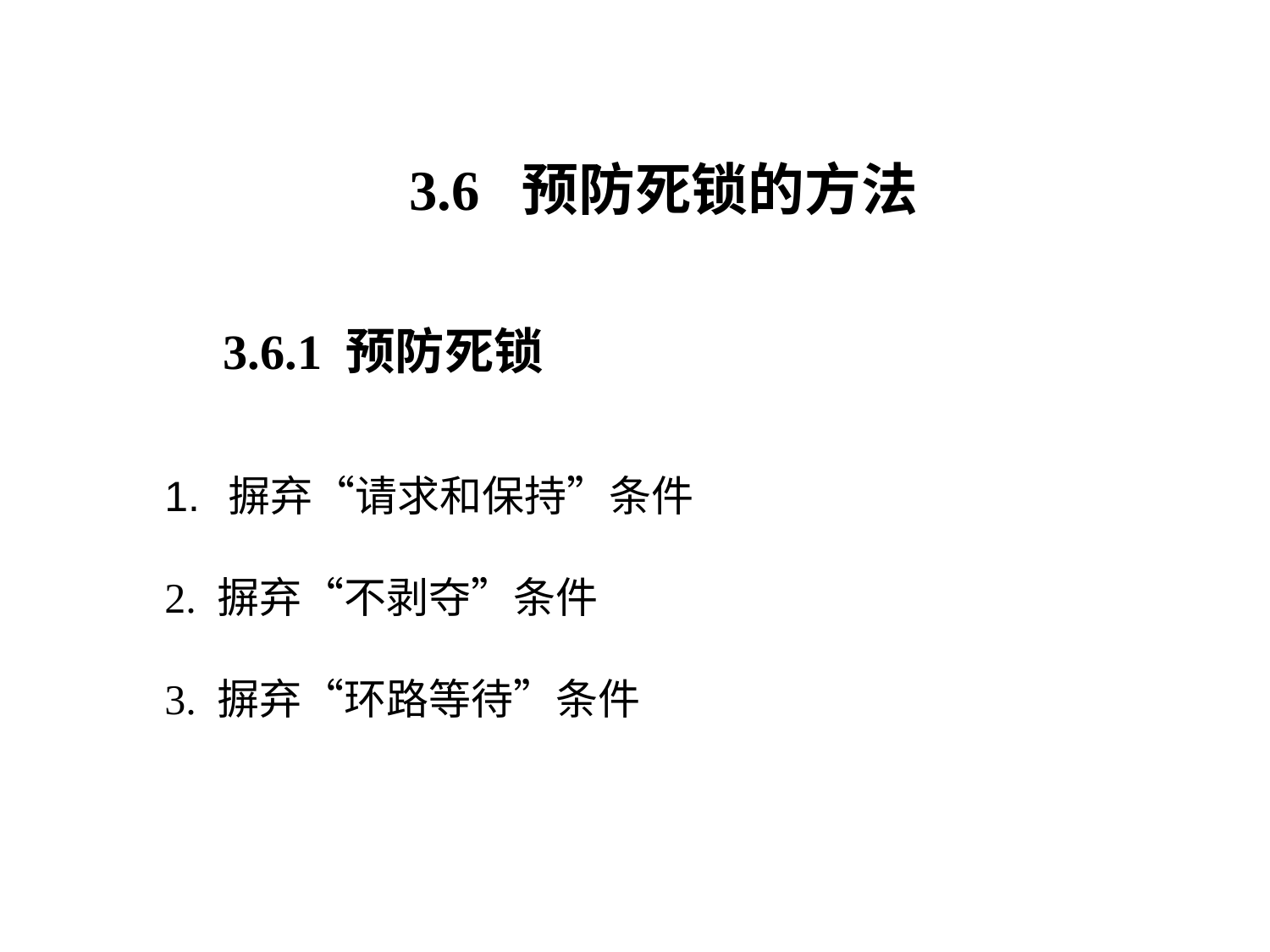

3.6  预防死锁的方法
3.6.1 预防死锁
摒弃“请求和保持”条件
2. 摒弃“不剥夺”条件
3. 摒弃“环路等待”条件